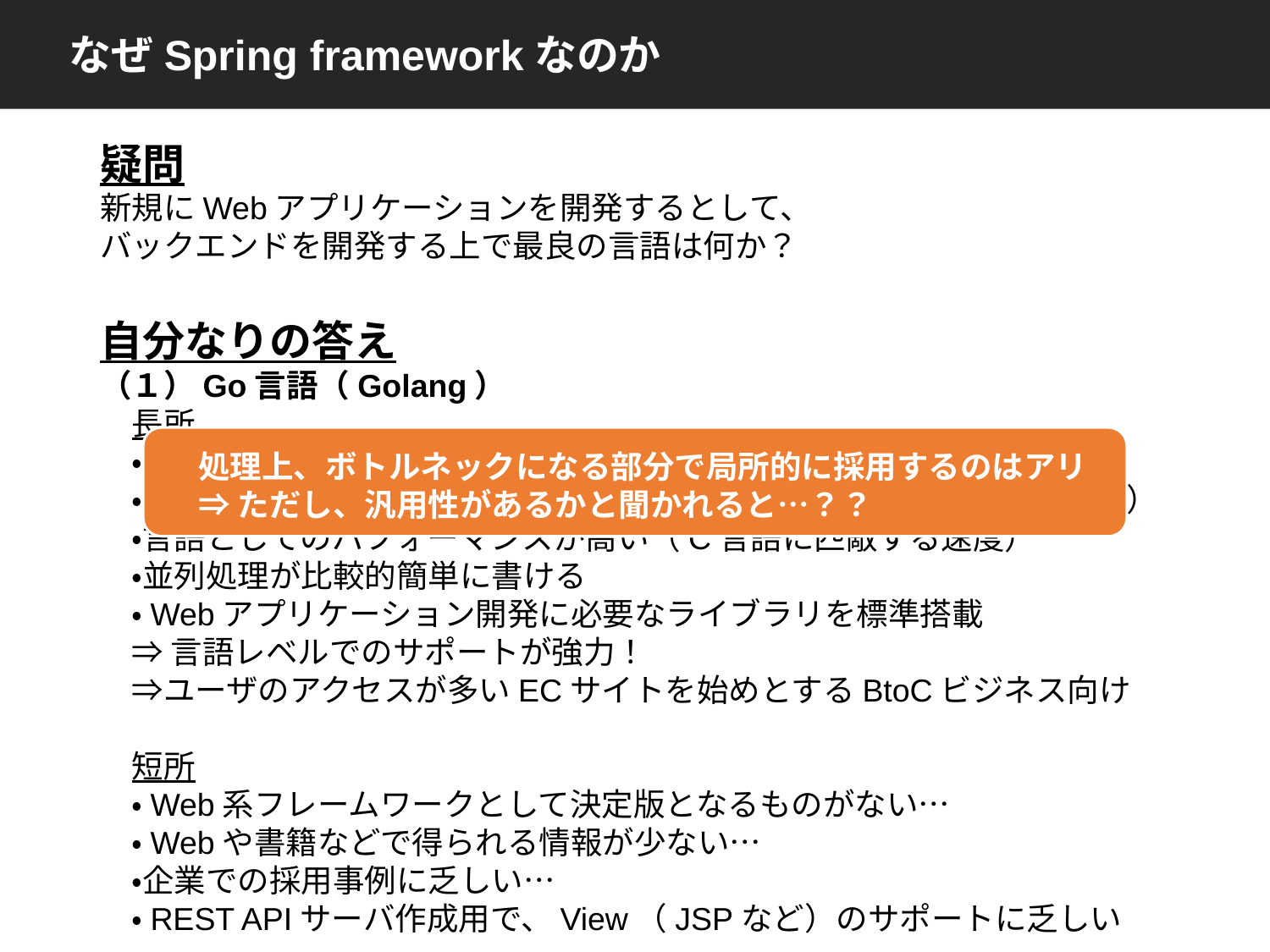

なぜSpring frameworkなのか
疑問
新規にWebアプリケーションを開発するとして、
バックエンドを開発する上で最良の言語は何か？
自分なりの答え
（１）Go言語（Golang）
　長所
　・Google発のプログラミング言語
　・文法に厳しく、複雑なコードを書かせない仕様（継承が使えないなど）
　・言語としてのパフォーマンスが高い（C言語に匹敵する速度）
　・並列処理が比較的簡単に書ける
　・Webアプリケーション開発に必要なライブラリを標準搭載
　⇒ 言語レベルでのサポートが強力！
　⇒ユーザのアクセスが多いECサイトを始めとするBtoCビジネス向け

　短所
　・Web系フレームワークとして決定版となるものがない…
　・Webや書籍などで得られる情報が少ない…
　・企業での採用事例に乏しい…
　・REST APIサーバ作成用で、View（JSPなど）のサポートに乏しい

処理上、ボトルネックになる部分で局所的に採用するのはアリ
⇒ただし、汎用性があるかと聞かれると…？？